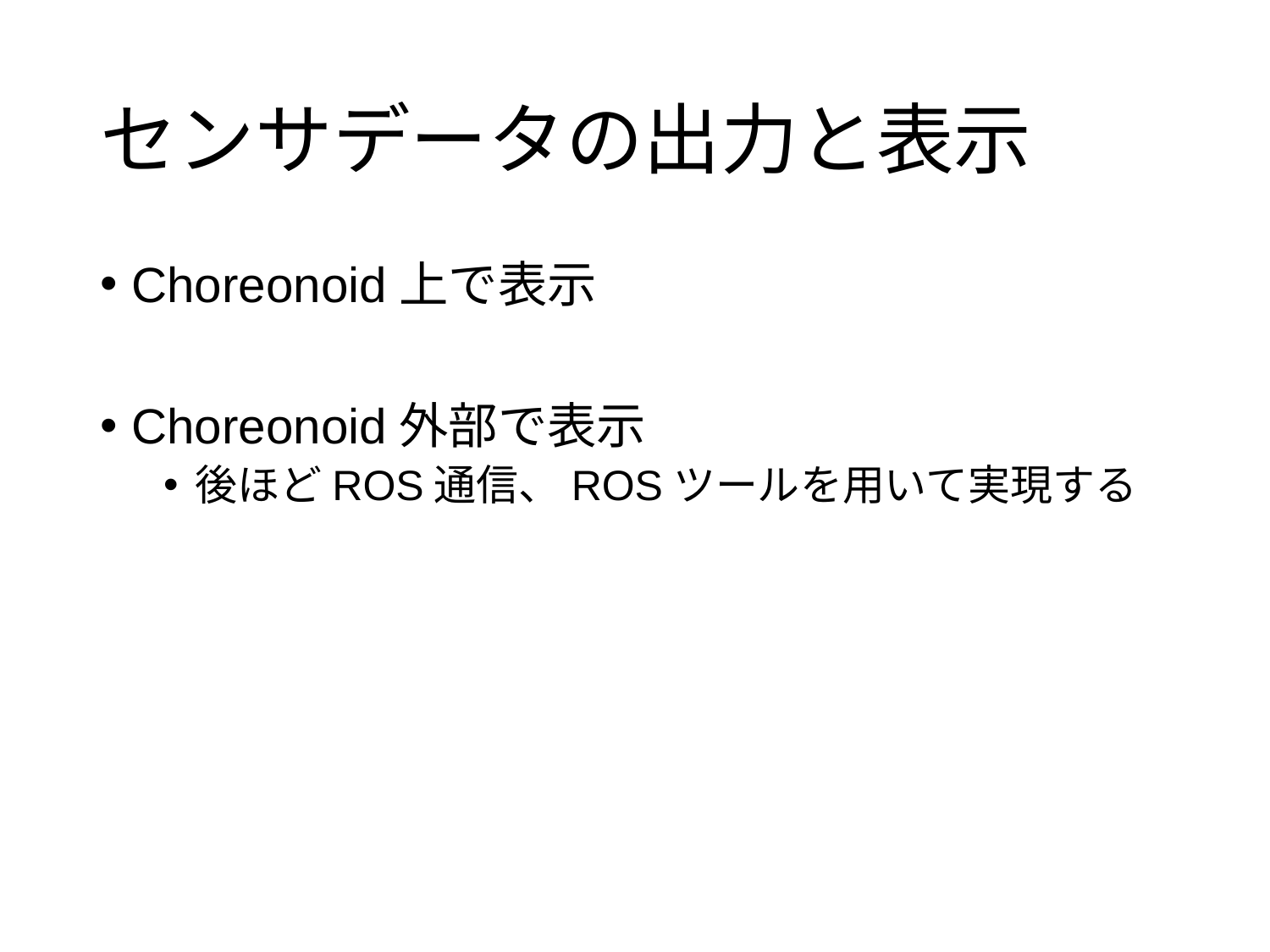

# センサデータの出力と表示
Choreonoid上で表示

Choreonoid外部で表示
後ほどROS通信、ROSツールを用いて実現する